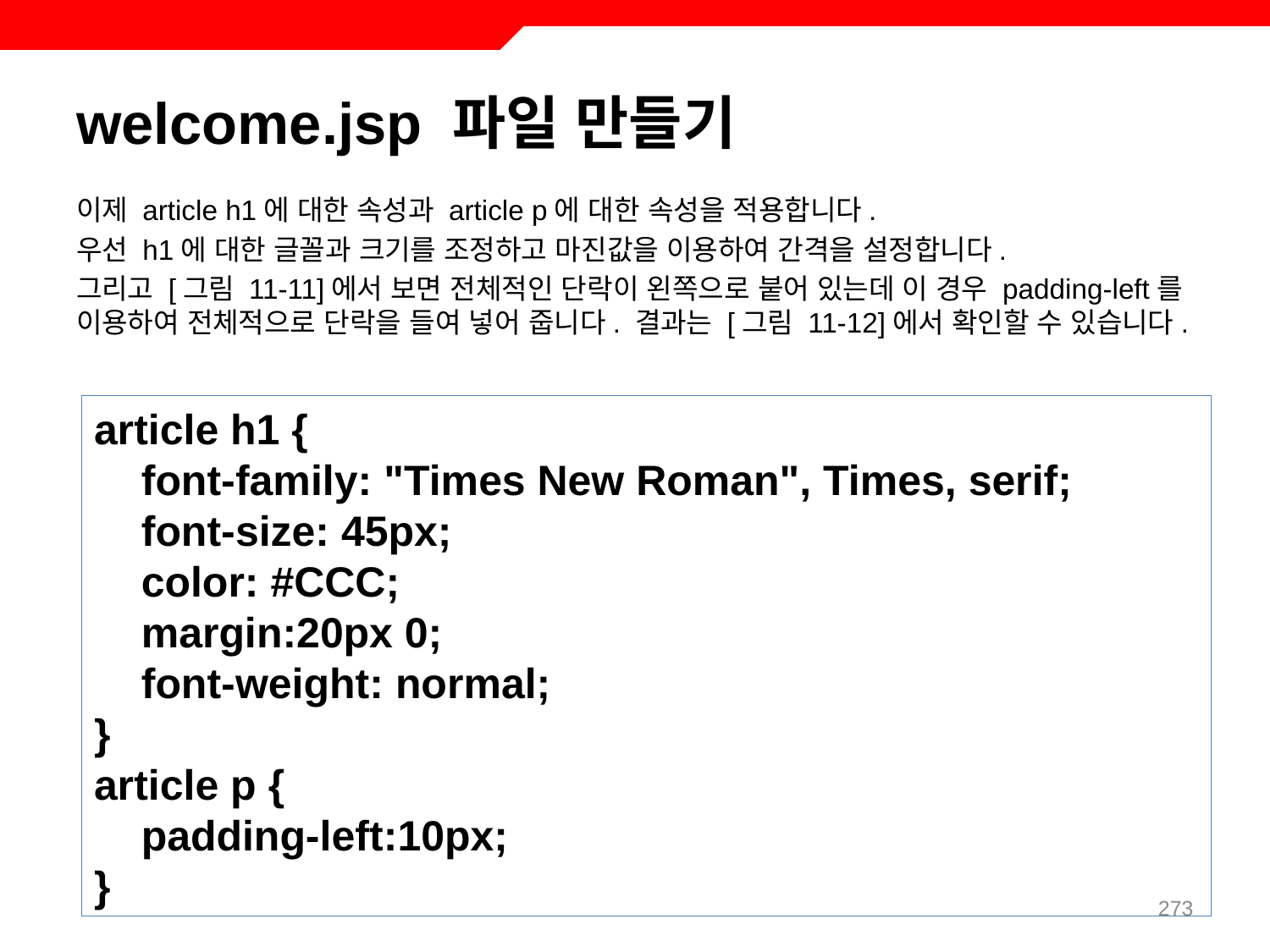

# welcome.jsp 파일 만들기
이제 article h1에 대한 속성과 article p에 대한 속성을 적용합니다.
우선 h1에 대한 글꼴과 크기를 조정하고 마진값을 이용하여 간격을 설정합니다.
그리고 [그림 11-11]에서 보면 전체적인 단락이 왼쪽으로 붙어 있는데 이 경우 padding-left를 이용하여 전체적으로 단락을 들여 넣어 줍니다. 결과는 [그림 11-12]에서 확인할 수 있습니다.
article h1 {
    font-family: "Times New Roman", Times, serif;
    font-size: 45px;
    color: #CCC;
    margin:20px 0;
    font-weight: normal;
}
article p {
    padding-left:10px;
}
273